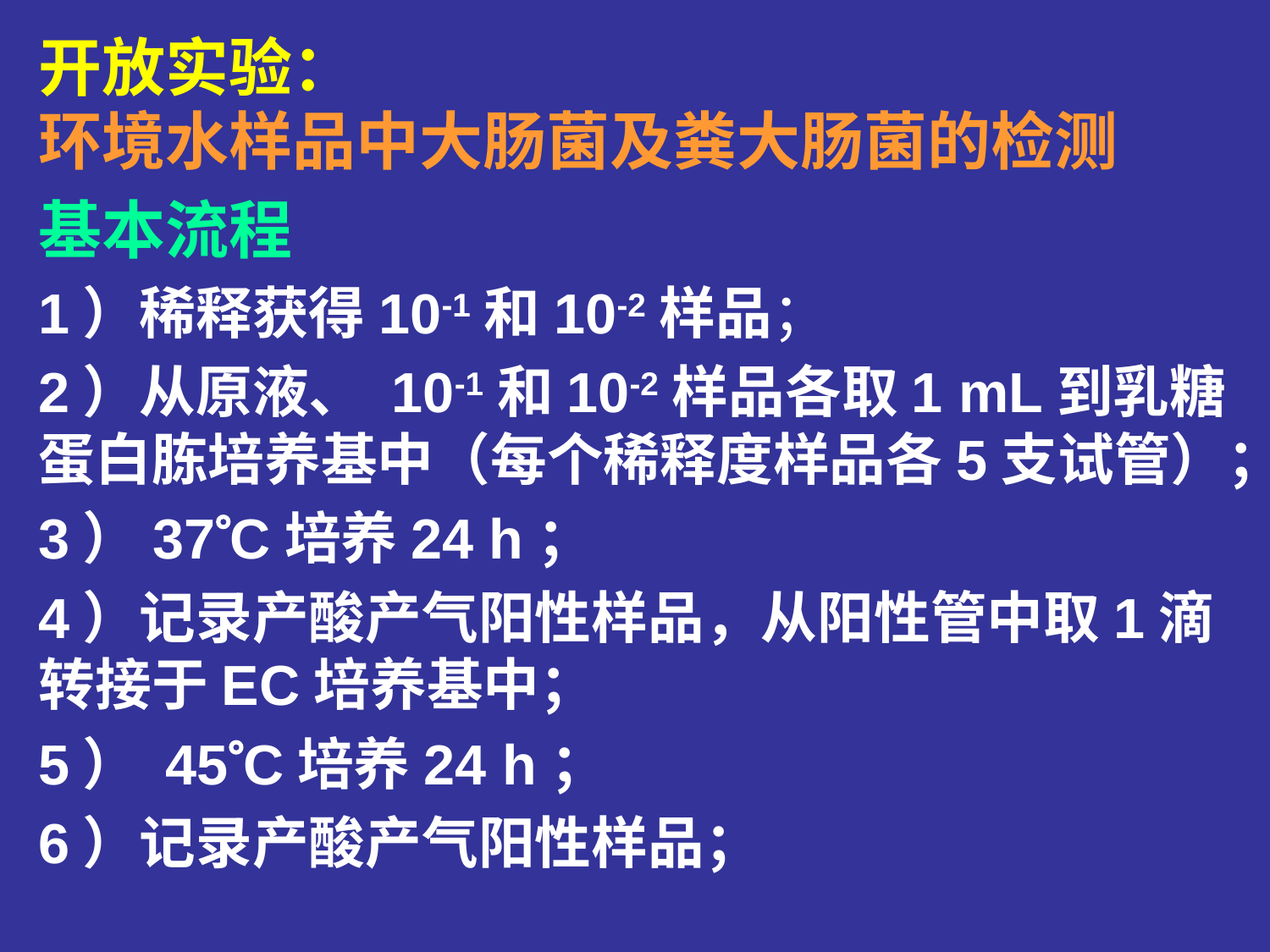

开放实验：
环境水样品中大肠菌及粪大肠菌的检测
基本流程
1）稀释获得10-1和10-2样品；
2）从原液、 10-1和10-2样品各取1 mL到乳糖蛋白胨培养基中（每个稀释度样品各5支试管）；
3）37°C培养24 h；
4）记录产酸产气阳性样品，从阳性管中取1滴转接于EC培养基中；
5） 45°C培养24 h；
6）记录产酸产气阳性样品；